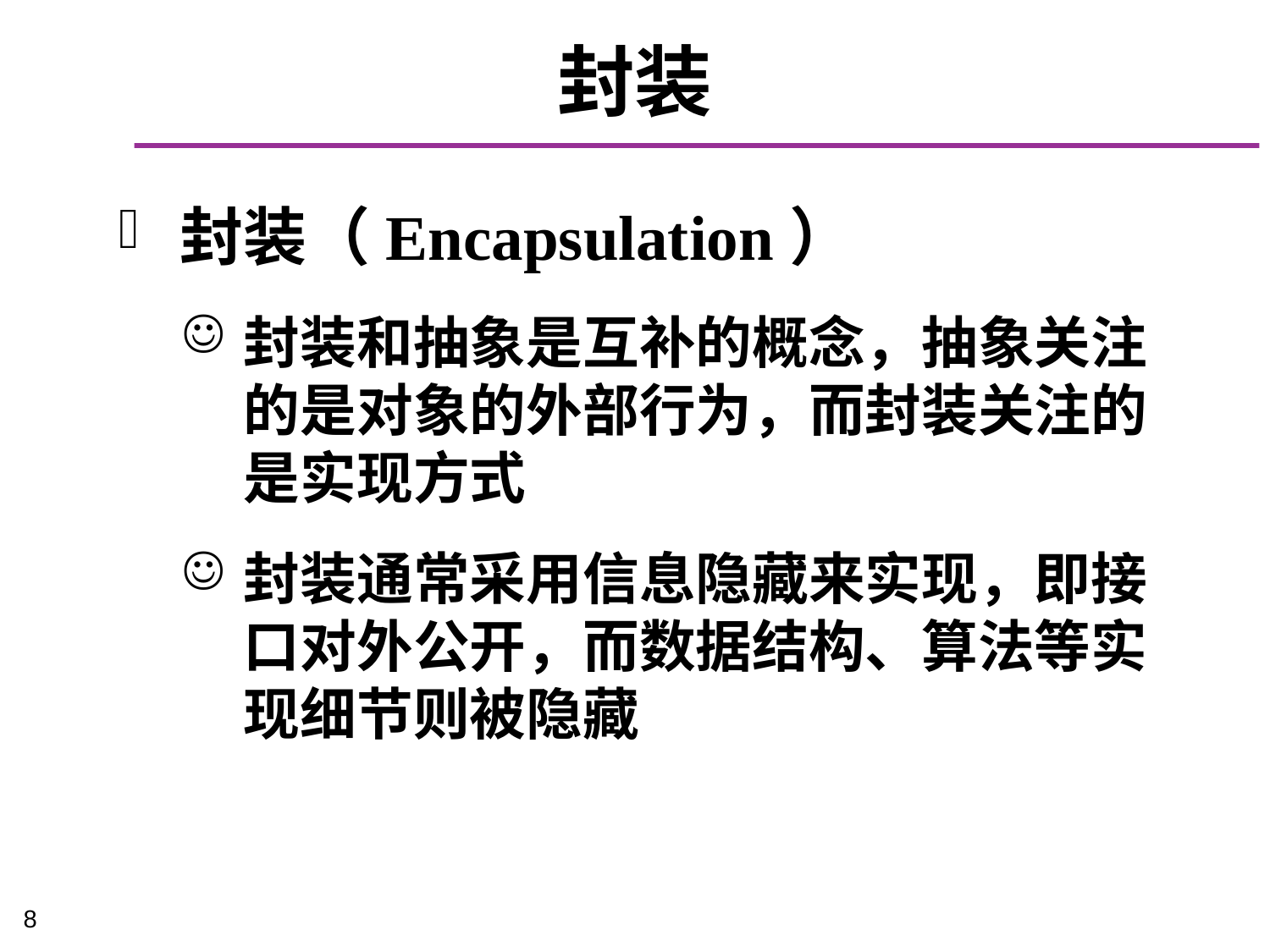

# 封装
封装（Encapsulation）
封装和抽象是互补的概念，抽象关注的是对象的外部行为，而封装关注的是实现方式
封装通常采用信息隐藏来实现，即接口对外公开，而数据结构、算法等实现细节则被隐藏
8